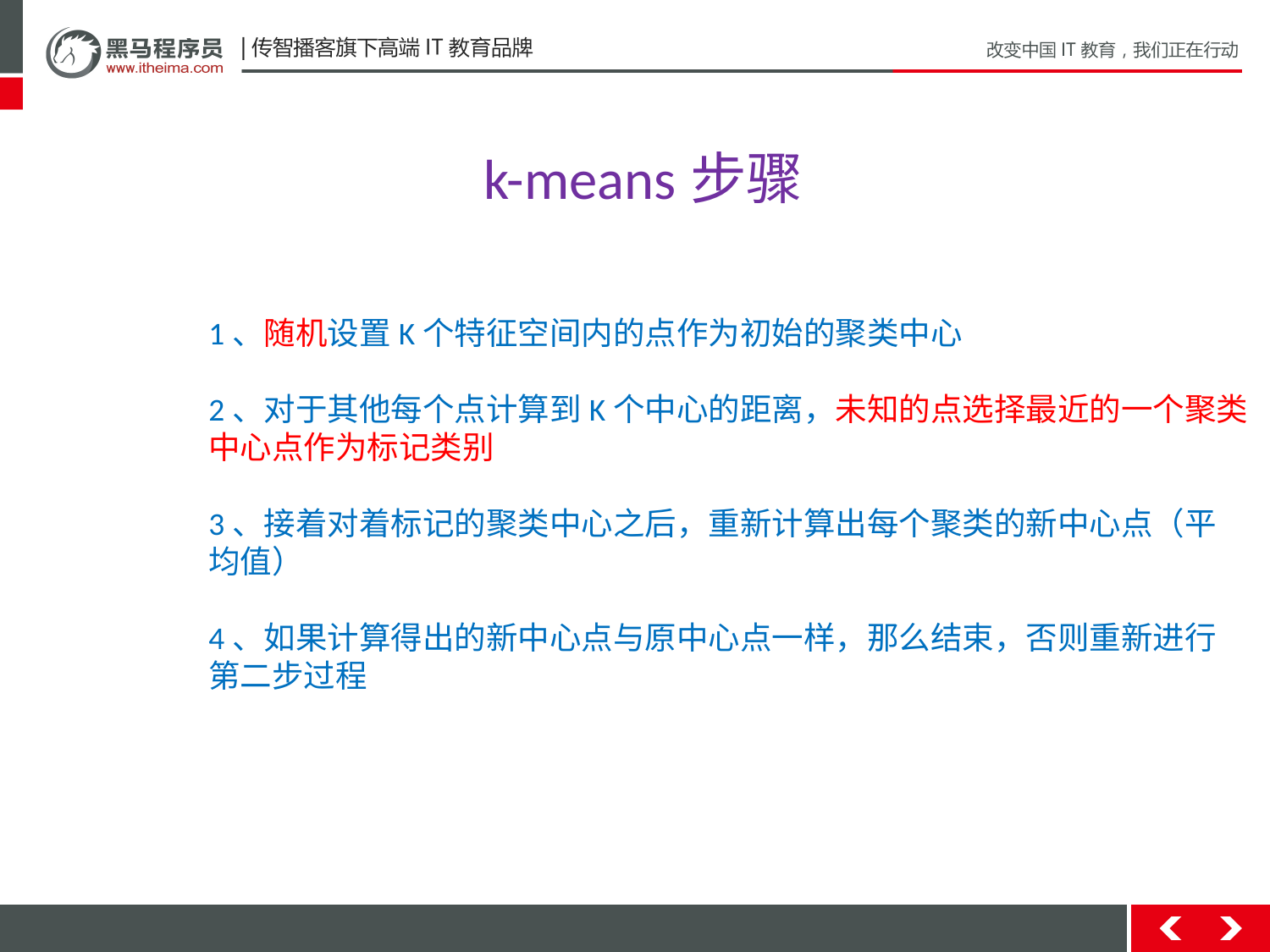

k-means步骤
1、随机设置K个特征空间内的点作为初始的聚类中心

2、对于其他每个点计算到K个中心的距离，未知的点选择最近的一个聚类
中心点作为标记类别

3、接着对着标记的聚类中心之后，重新计算出每个聚类的新中心点（平
均值）

4、如果计算得出的新中心点与原中心点一样，那么结束，否则重新进行
第二步过程